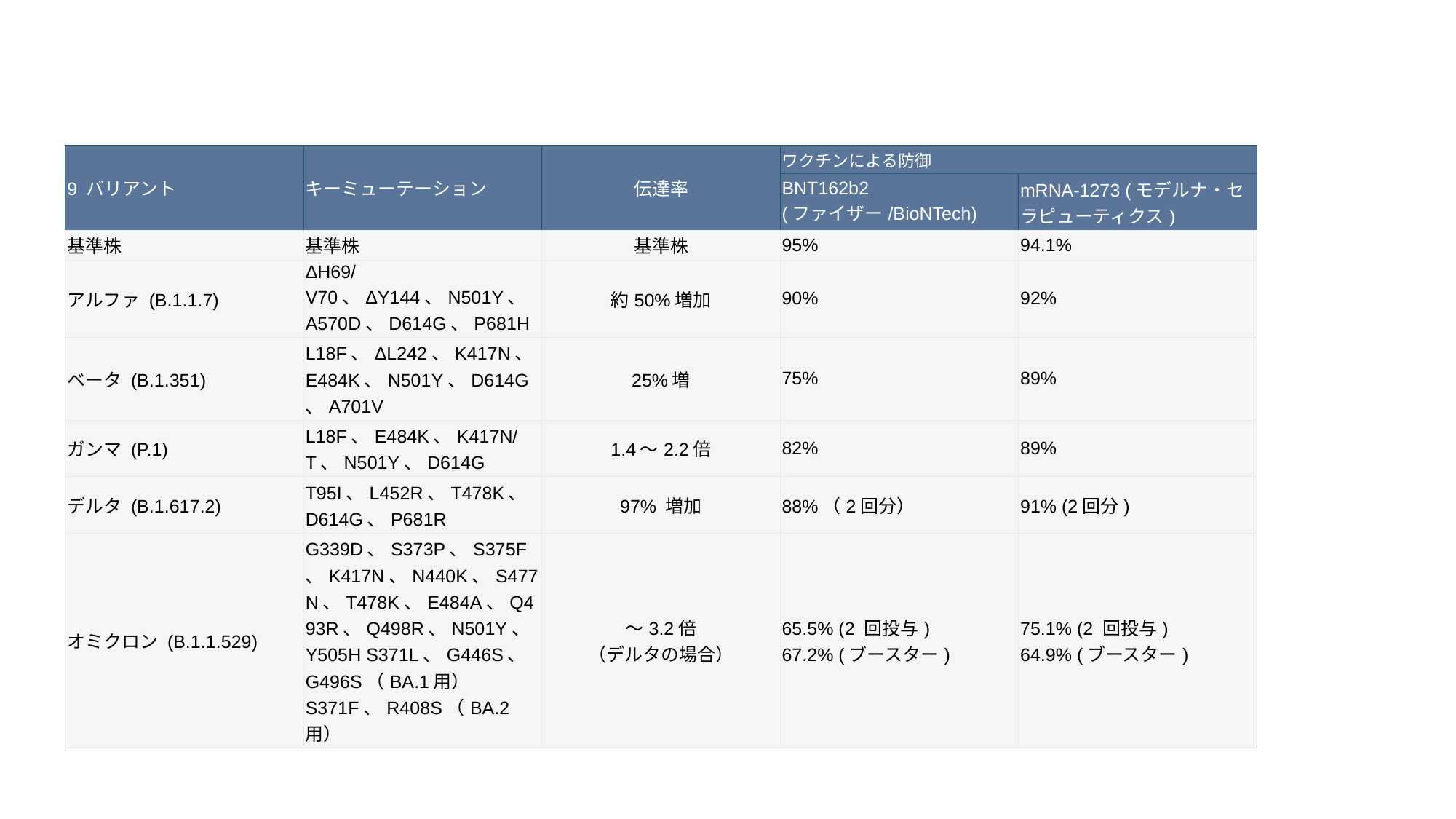

| 9 バリアント | キーミューテーション | 伝達率 | ワクチンによる防御 |  |
| --- | --- | --- | --- | --- |
|  |  |  | BNT162b2 (ファイザー/BioNTech) | mRNA-1273 (モデルナ・セラピューティクス) |
| 基準株 | 基準株 | 基準株 | 95% | 94.1% |
| アルファ (B.1.1.7) | ΔH69/V70、ΔY144、N501Y、A570D、D614G、P681H | 約50%増加 | 90% | 92% |
| ベータ (B.1.351) | L18F、ΔL242、K417N、E484K、N501Y、D614G、A701V | 25%増 | 75% | 89% |
| ガンマ (P.1) | L18F、E484K、K417N/T、N501Y、D614G | 1.4～2.2倍 | 82% | 89% |
| デルタ (B.1.617.2) | T95I、L452R、T478K、D614G、P681R | 97% 増加 | 88%（2回分） | 91% (2回分) |
| オミクロン (B.1.1.529) | G339D、S373P、S375F、K417N、N440K、S477N、T478K、E484A、Q493R、Q498R、N501Y、Y505H S371L、G446S、 G496S（BA.1用） S371F、R408S（BA.2用） | ～3.2倍 （デルタの場合） | 65.5% (2 回投与) 67.2% (ブースター) | 75.1% (2 回投与) 64.9% (ブースター) |